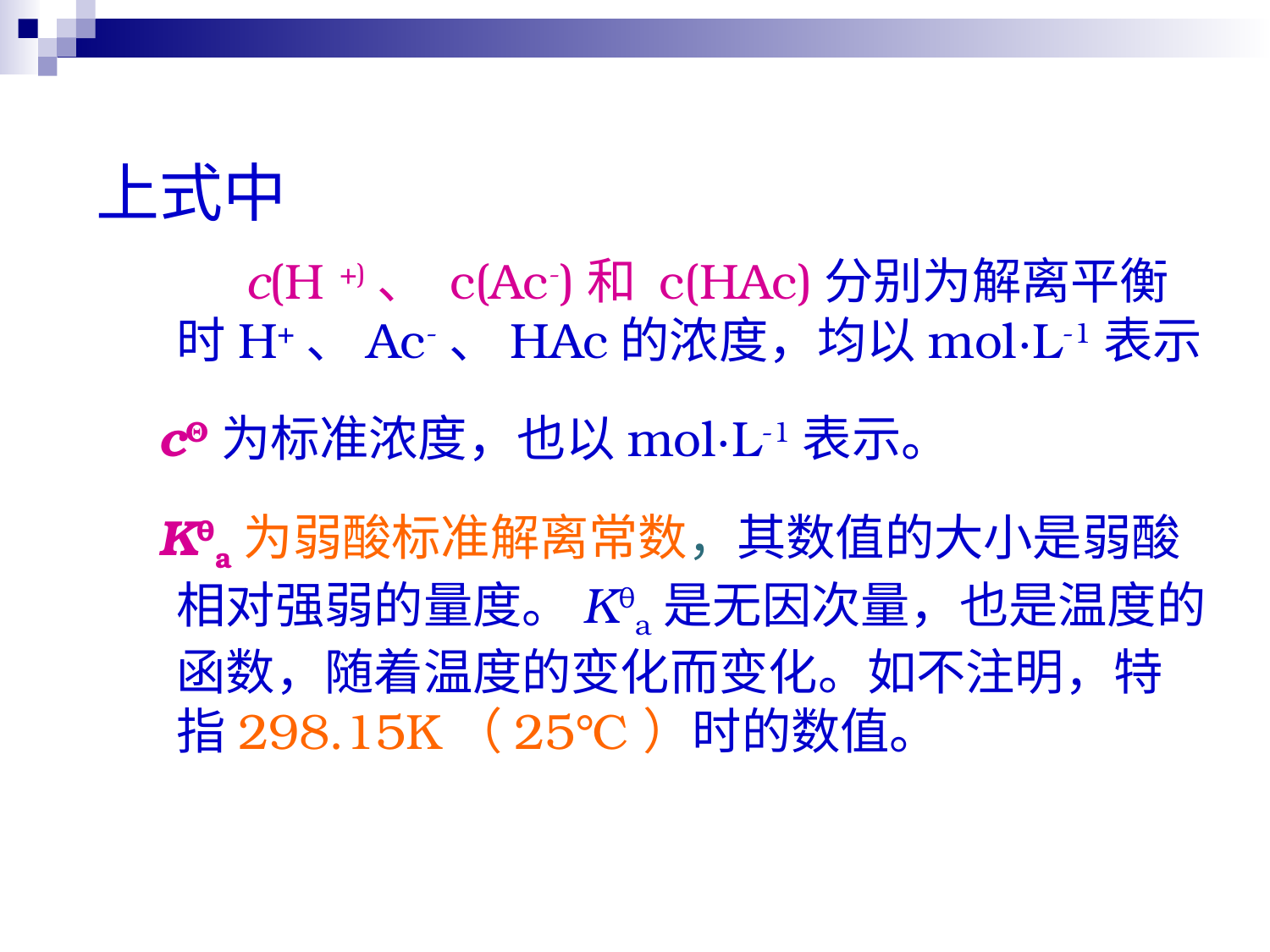

上式中
       c(H +)、 c(Ac-)和 c(HAc)分别为解离平衡时H+、Ac-、HAc的浓度，均以mol·L-1表示

  cΘ为标准浓度，也以mol·L-1表示。

  Kθa为弱酸标准解离常数，其数值的大小是弱酸相对强弱的量度。Kθa是无因次量，也是温度的函数，随着温度的变化而变化。如不注明，特指298.15K（25℃）时的数值。